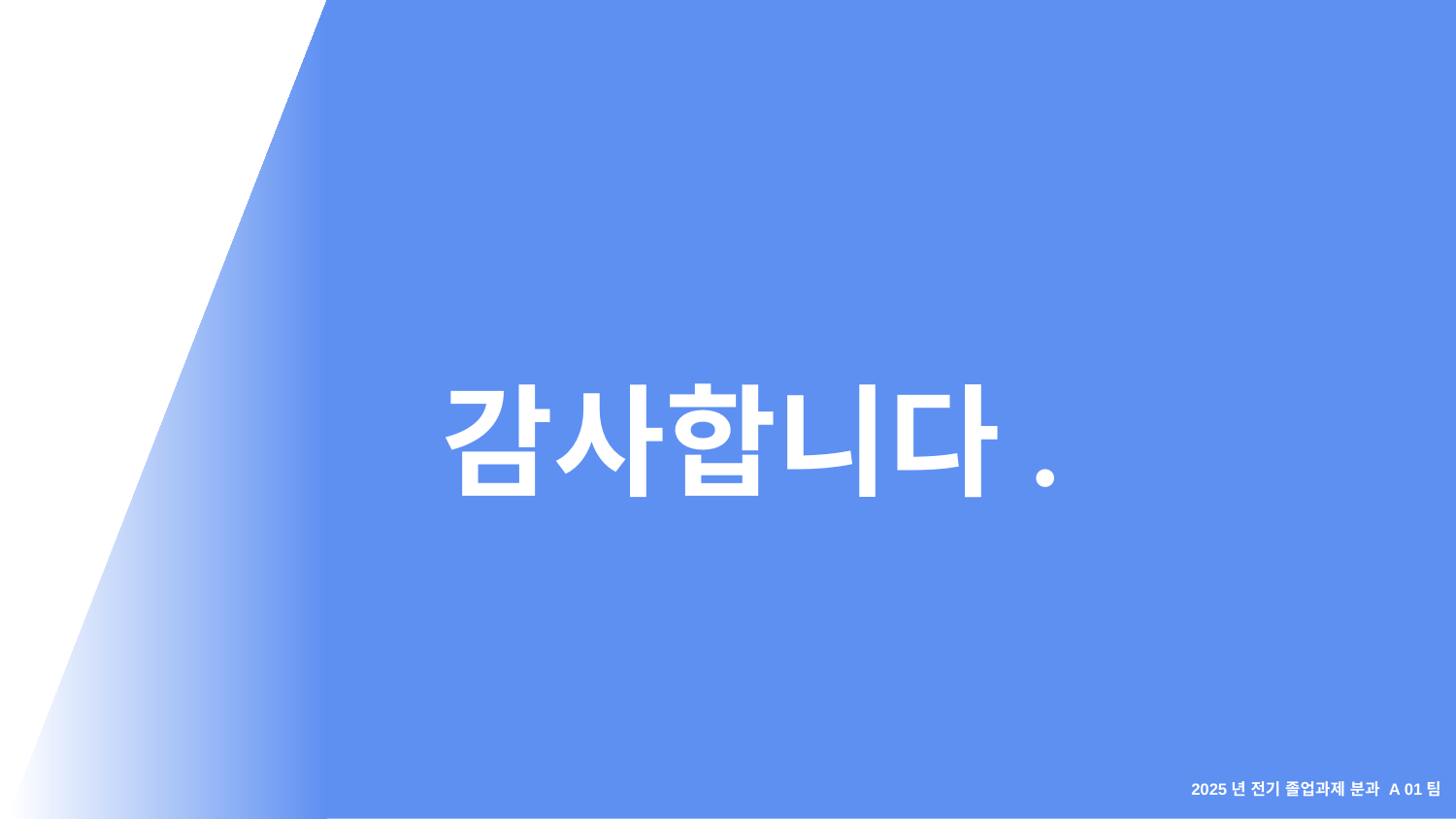

# 감사합니다.
2025년 전기 졸업과제 분과 A 01팀